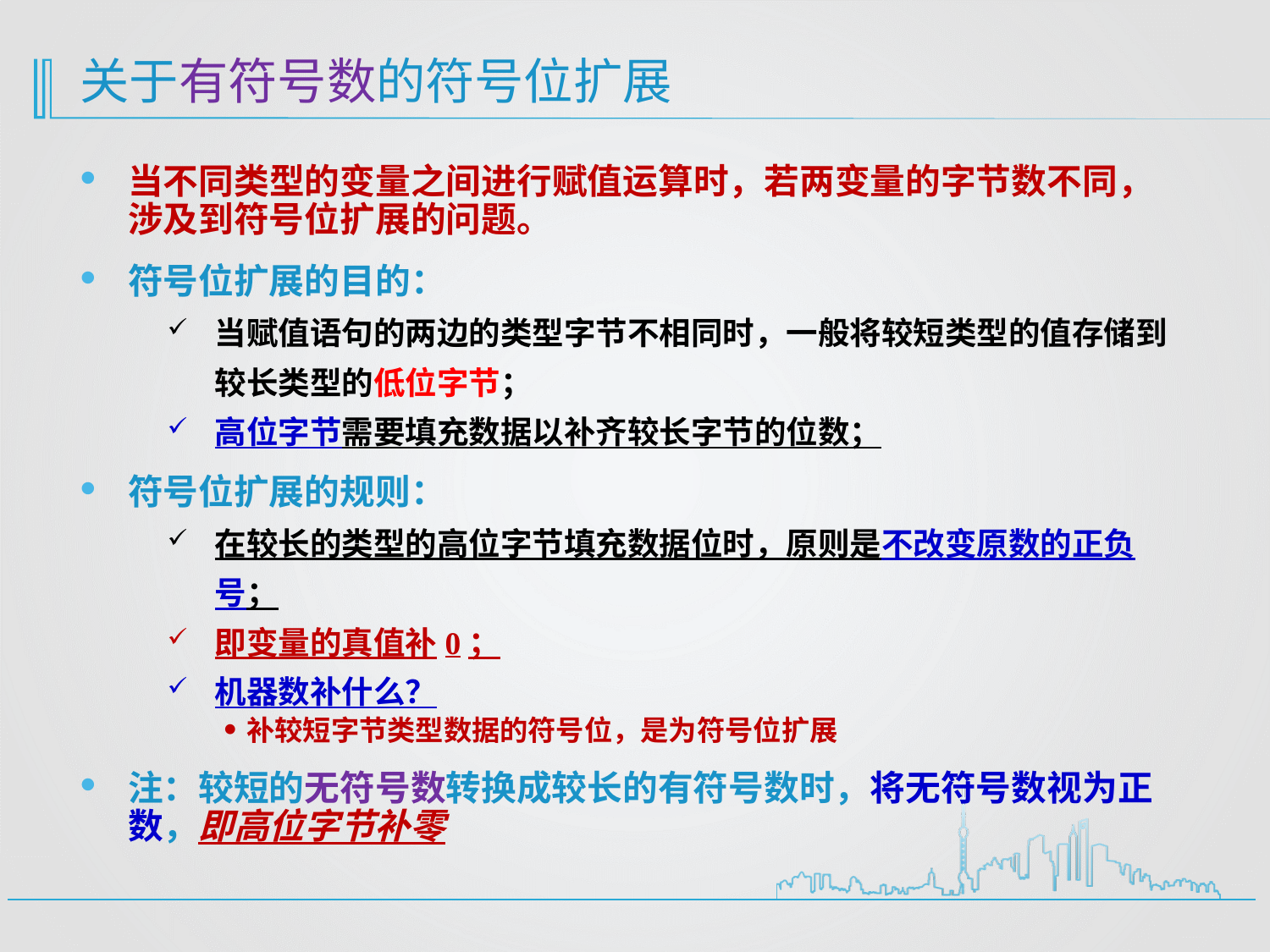

# 关于有符号数的符号位扩展
当不同类型的变量之间进行赋值运算时，若两变量的字节数不同，涉及到符号位扩展的问题。
符号位扩展的目的：
当赋值语句的两边的类型字节不相同时，一般将较短类型的值存储到较长类型的低位字节；
高位字节需要填充数据以补齐较长字节的位数；
符号位扩展的规则：
在较长的类型的高位字节填充数据位时，原则是不改变原数的正负号；
即变量的真值补0；
机器数补什么？
补较短字节类型数据的符号位，是为符号位扩展
注：较短的无符号数转换成较长的有符号数时，将无符号数视为正数，即高位字节补零